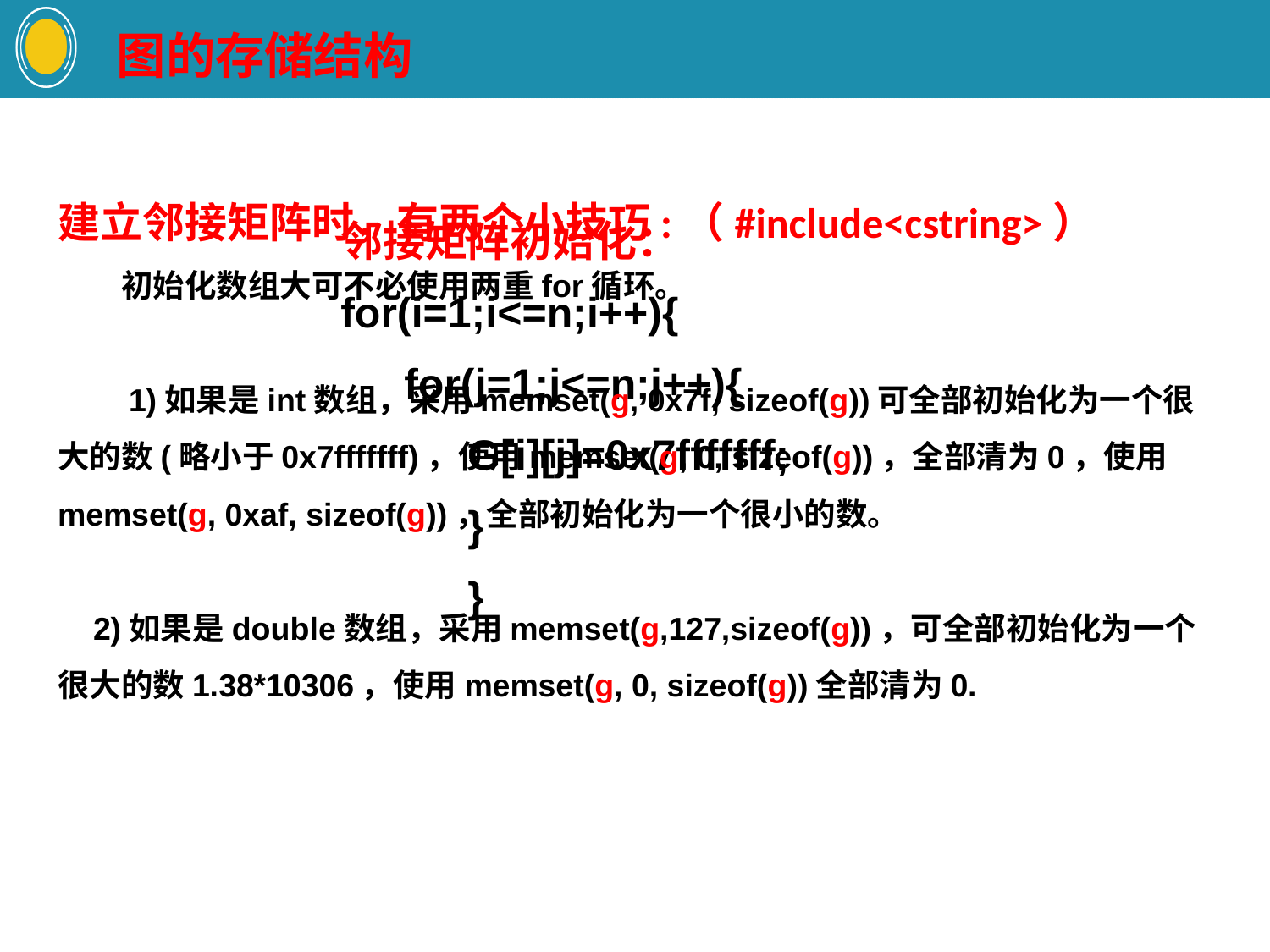

图的存储结构
建立邻接矩阵时，有两个小技巧:（#include<cstring>）
　　初始化数组大可不必使用两重for循环。

　　1)如果是int数组，采用memset(g, 0x7f, sizeof(g))可全部初始化为一个很大的数(略小于0x7fffffff)，使用memset(g, 0, sizeof(g))，全部清为0，使用memset(g, 0xaf, sizeof(g))，全部初始化为一个很小的数。

    2)如果是double数组，采用memset(g,127,sizeof(g))，可全部初始化为一个很大的数1.38*10306，使用memset(g, 0, sizeof(g))全部清为0.
邻接矩阵初始化：
for(i=1;i<=n;i++){
for(j=1;j<=n;j++){
G[i][j]=0x7fffffff;
}
}